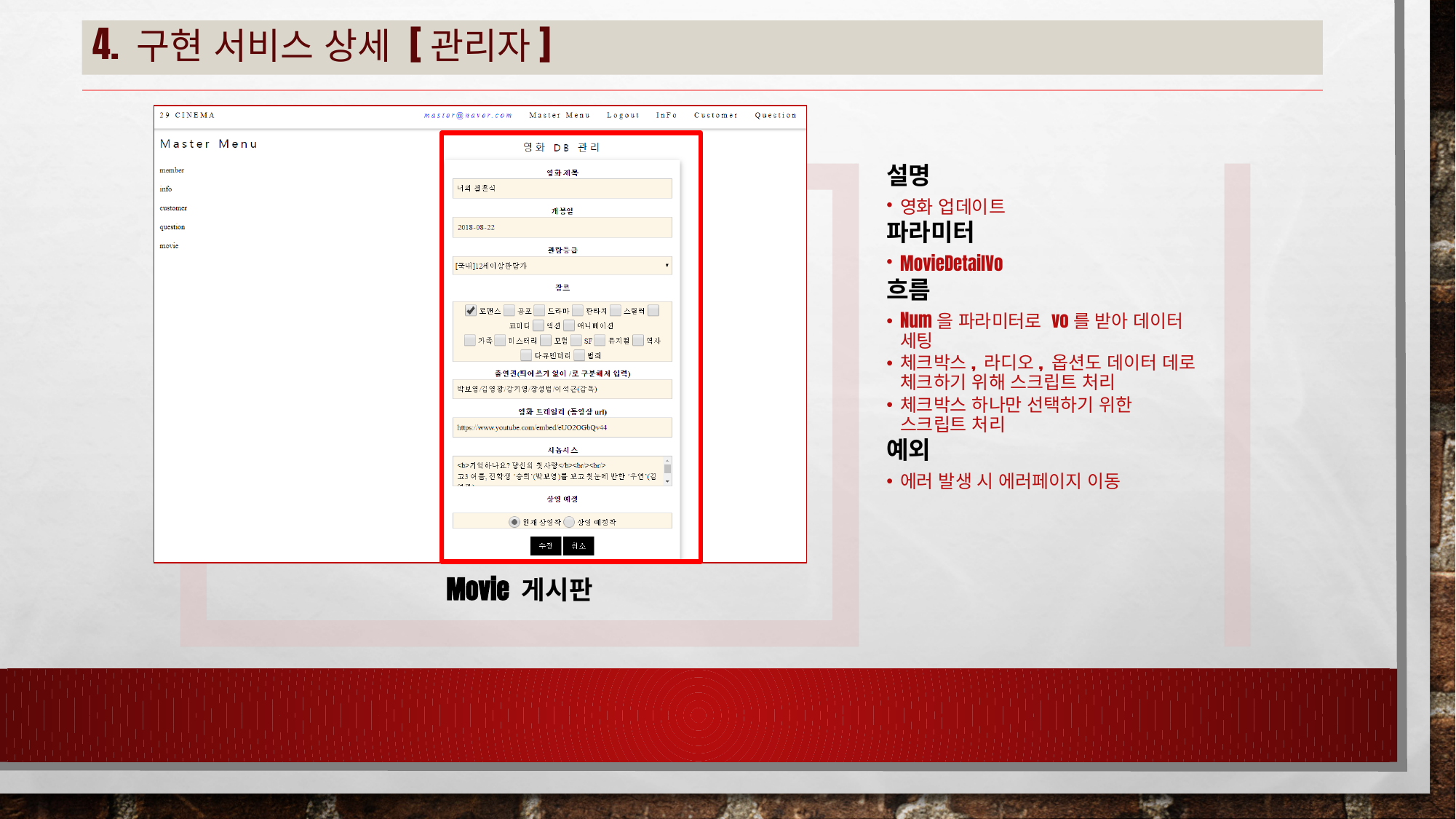

# 4. 구현 서비스 상세 [관리자]
Movie 게시판
설명
영화 업데이트
파라미터
MovieDetailVo
흐름
Num을 파라미터로 vo를 받아 데이터 세팅
체크박스, 라디오, 옵션도 데이터 데로 체크하기 위해 스크립트 처리
체크박스 하나만 선택하기 위한 스크립트 처리
예외
에러 발생 시 에러페이지 이동